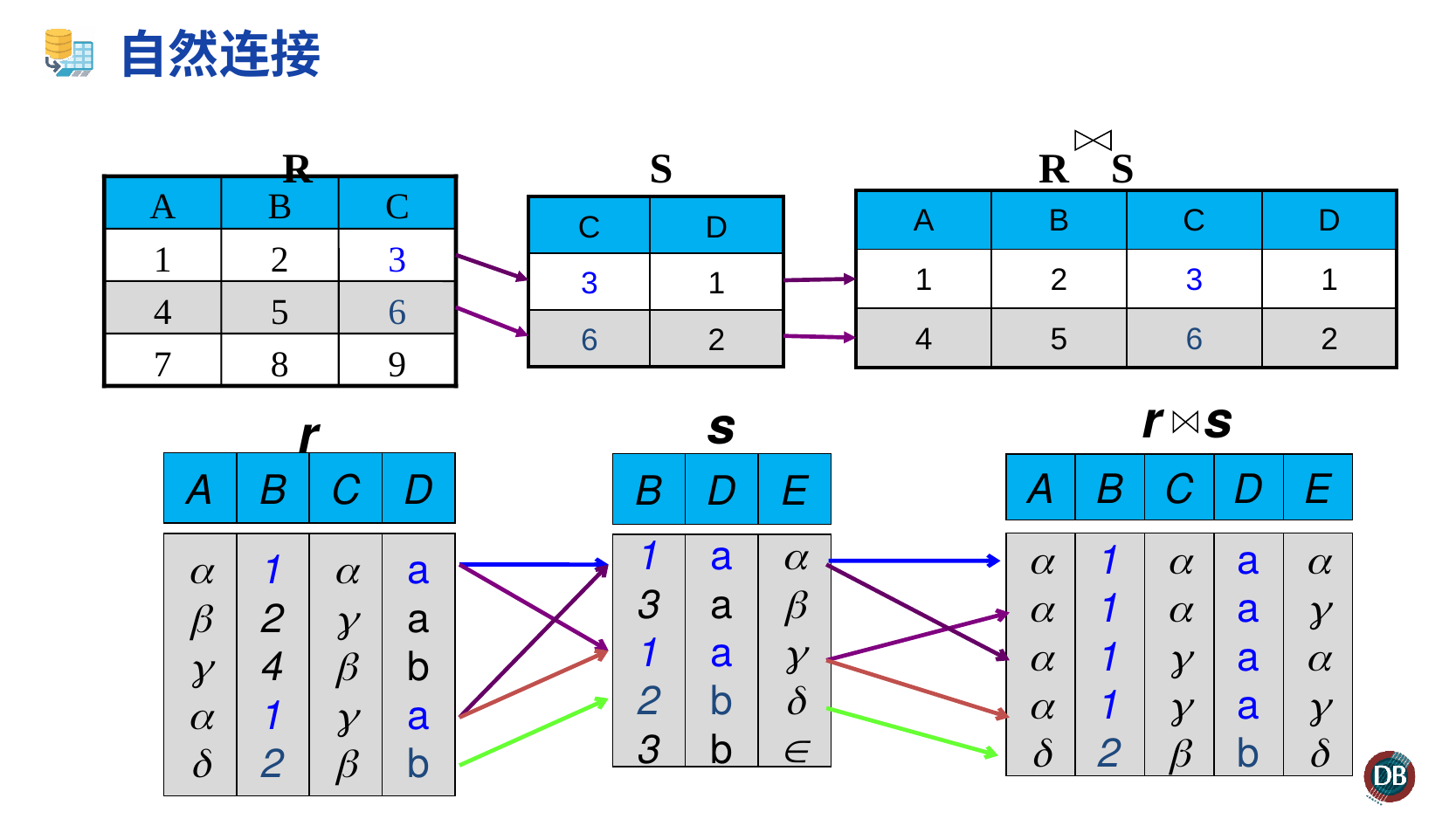

# 自然连接
 R
 S
 R    S

A

B

C

1

2
3
4

5
6
7

8
9

| A | B | C | D |
| --- | --- | --- | --- |
| 1 | 2 | 3 | 1 |
| 4 | 5 | 6 | 2 |
| C | D |
| --- | --- |
| 3 | 1 |
| 6 | 2 |
r   s

A
B
C
D
E
α
α
α
α
δ
1
1
1
1
2
α
α
γ
γ
β
a
a
a
a
b
α
γ
α
γ
δ
s
B
D
E
1
3
1
2
3
a
a
a
b
b
α
β
γ
δ
∈
r
A
B
C
D
α
β
γ
α
δ
1
2
4
1
2
α
γ
β
γ
β
a
a
b
a
b